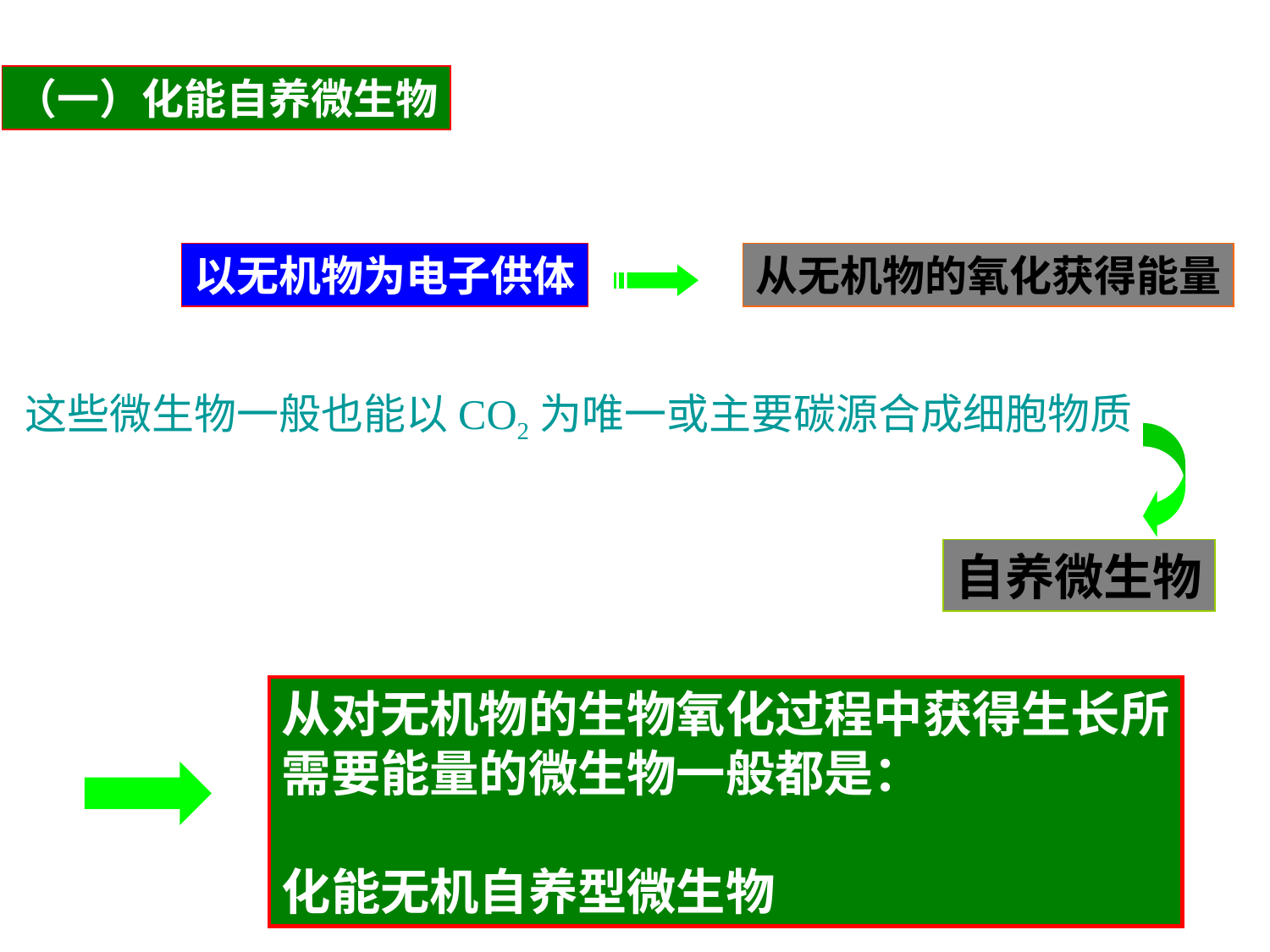

（一）化能自养微生物
以无机物为电子供体
从无机物的氧化获得能量

这些微生物一般也能以CO2为唯一或主要碳源合成细胞物质

自养微生物
从对无机物的生物氧化过程中获得生长所
需要能量的微生物一般都是：

化能无机自养型微生物